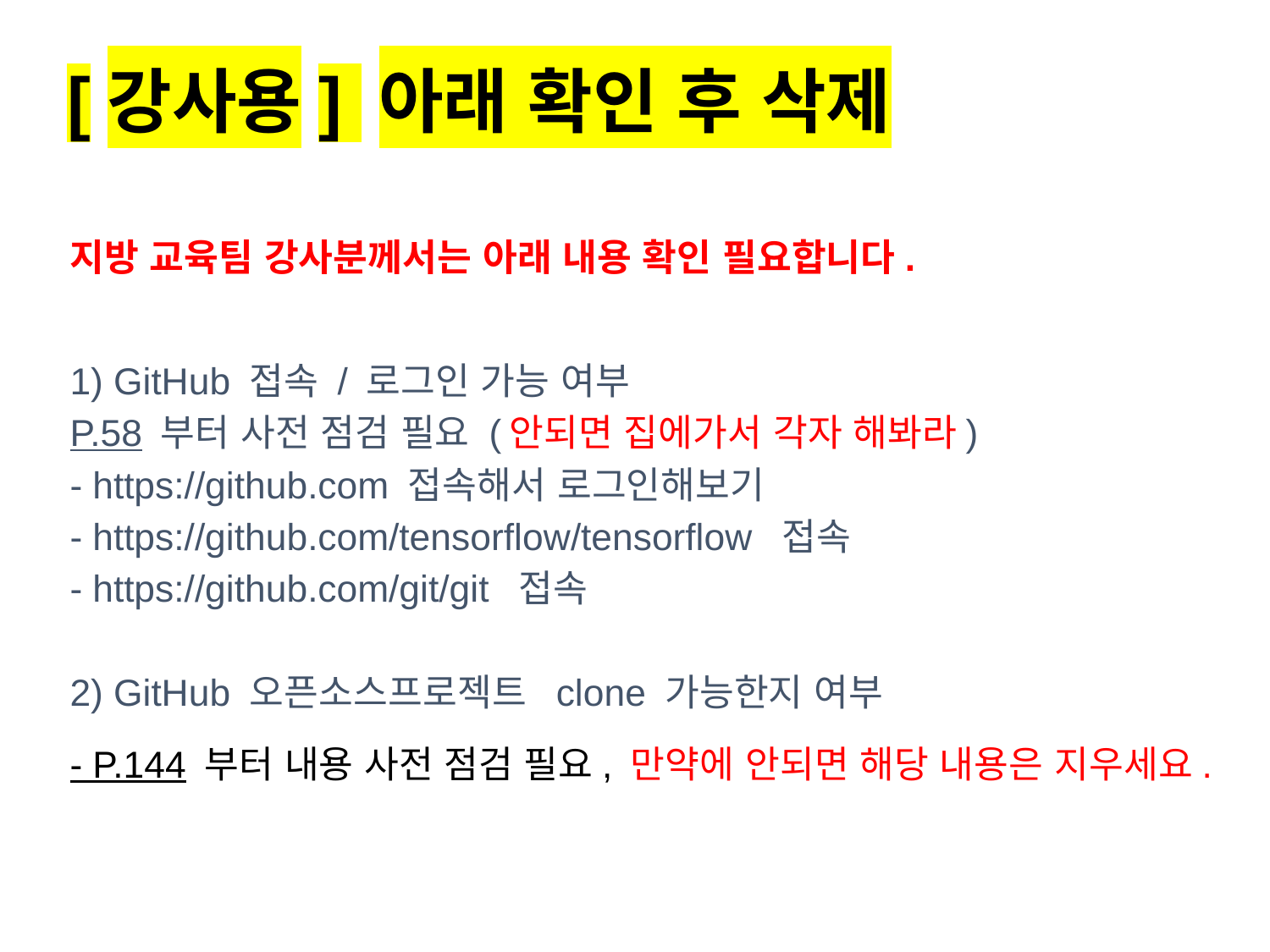

[강사용] 아래 확인 후 삭제
지방 교육팀 강사분께서는 아래 내용 확인 필요합니다.

1) GitHub 접속 / 로그인 가능 여부
P.58 부터 사전 점검 필요 (안되면 집에가서 각자 해봐라)
- https://github.com 접속해서 로그인해보기
- https://github.com/tensorflow/tensorflow  접속
- https://github.com/git/git  접속
2) GitHub 오픈소스프로젝트  clone 가능한지 여부
- P.144 부터 내용 사전 점검 필요, 만약에 안되면 해당 내용은 지우세요.